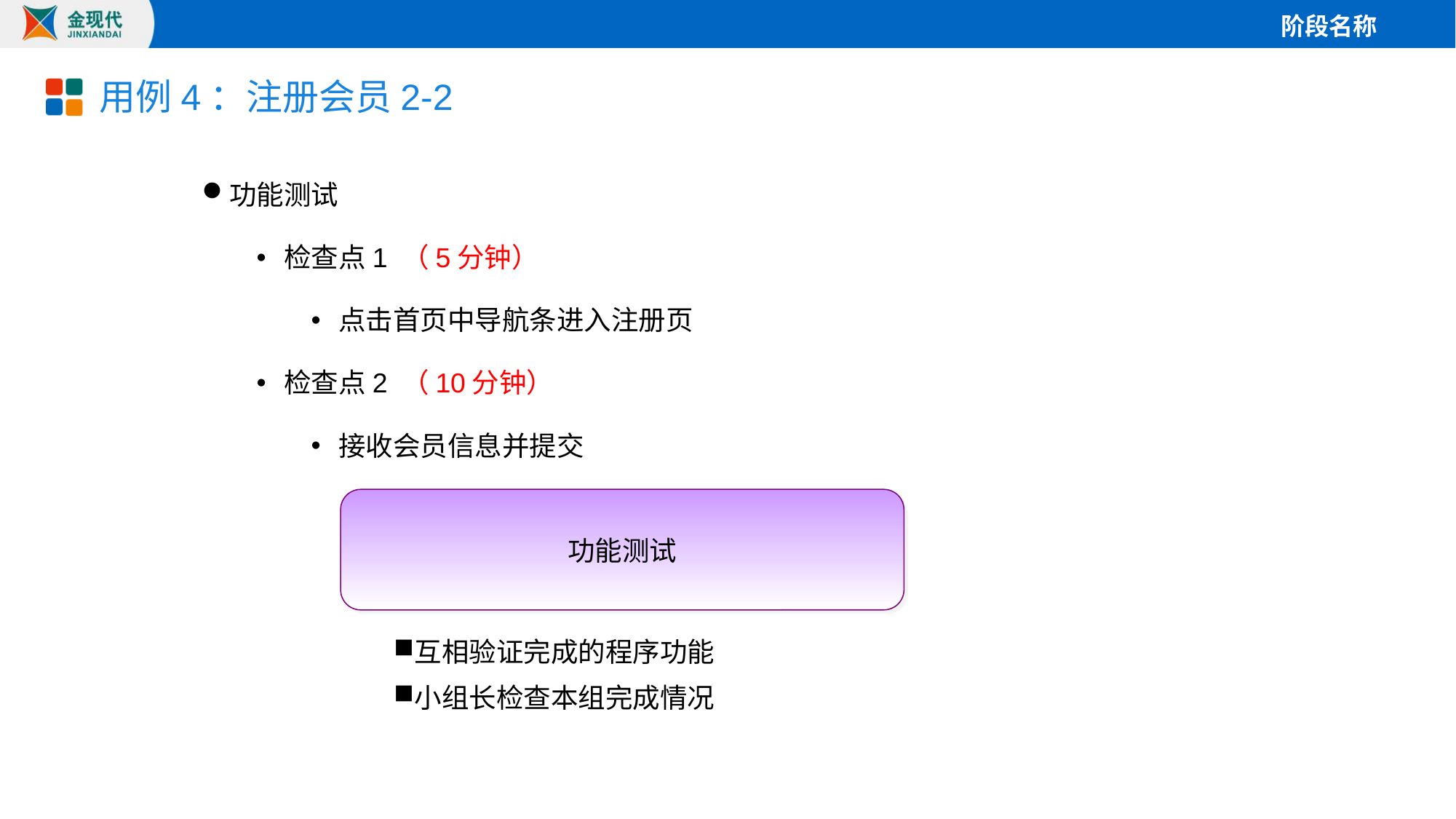

# 用例4：注册会员2-2
功能测试
检查点1 （5分钟）
点击首页中导航条进入注册页
检查点2 （10分钟）
接收会员信息并提交

功能测试
互相验证完成的程序功能
小组长检查本组完成情况